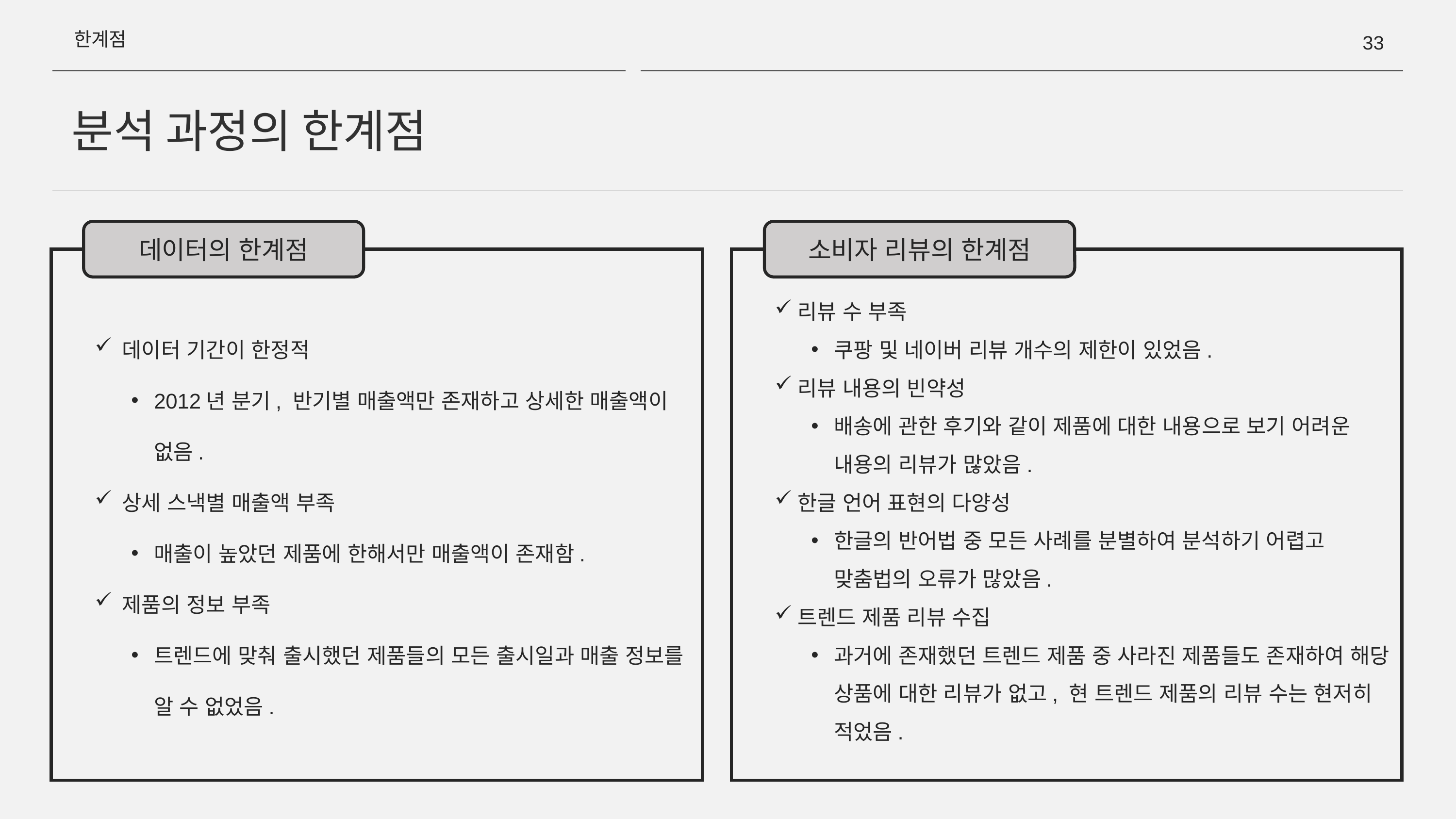

한계점
33
분석 과정의 한계점
데이터의 한계점
소비자 리뷰의 한계점
데이터 기간이 한정적
2012년 분기, 반기별 매출액만 존재하고 상세한 매출액이 없음.
상세 스낵별 매출액 부족
매출이 높았던 제품에 한해서만 매출액이 존재함.
제품의 정보 부족
트렌드에 맞춰 출시했던 제품들의 모든 출시일과 매출 정보를 알 수 없었음.
리뷰 수 부족
쿠팡 및 네이버 리뷰 개수의 제한이 있었음.
리뷰 내용의 빈약성
배송에 관한 후기와 같이 제품에 대한 내용으로 보기 어려운 내용의 리뷰가 많았음.
한글 언어 표현의 다양성
한글의 반어법 중 모든 사례를 분별하여 분석하기 어렵고 맞춤법의 오류가 많았음.
트렌드 제품 리뷰 수집
과거에 존재했던 트렌드 제품 중 사라진 제품들도 존재하여 해당 상품에 대한 리뷰가 없고, 현 트렌드 제품의 리뷰 수는 현저히 적었음.